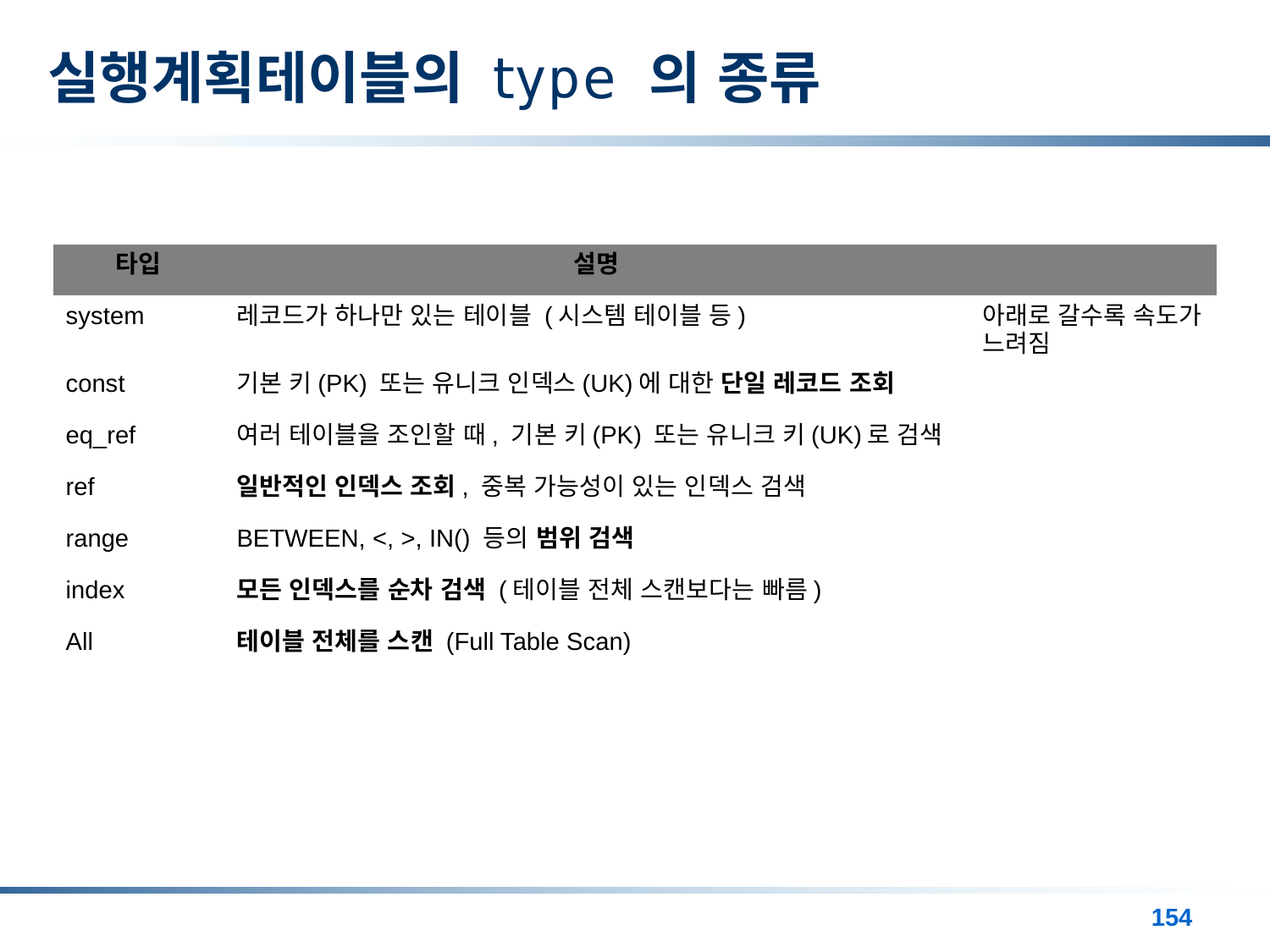

# 실행계획테이블의 type 의 종류
| 타입 | 설명 |  |
| --- | --- | --- |
| system | 레코드가 하나만 있는 테이블 (시스템 테이블 등) | 아래로 갈수록 속도가 느려짐 |
| const | 기본 키(PK) 또는 유니크 인덱스(UK)에 대한 단일 레코드 조회 |  |
| eq\_ref | 여러 테이블을 조인할 때, 기본 키(PK) 또는 유니크 키(UK)로 검색 |  |
| ref | 일반적인 인덱스 조회, 중복 가능성이 있는 인덱스 검색 |  |
| range | BETWEEN, <, >, IN() 등의 범위 검색 |  |
| index | 모든 인덱스를 순차 검색 (테이블 전체 스캔보다는 빠름) |  |
| All | 테이블 전체를 스캔 (Full Table Scan) |  |